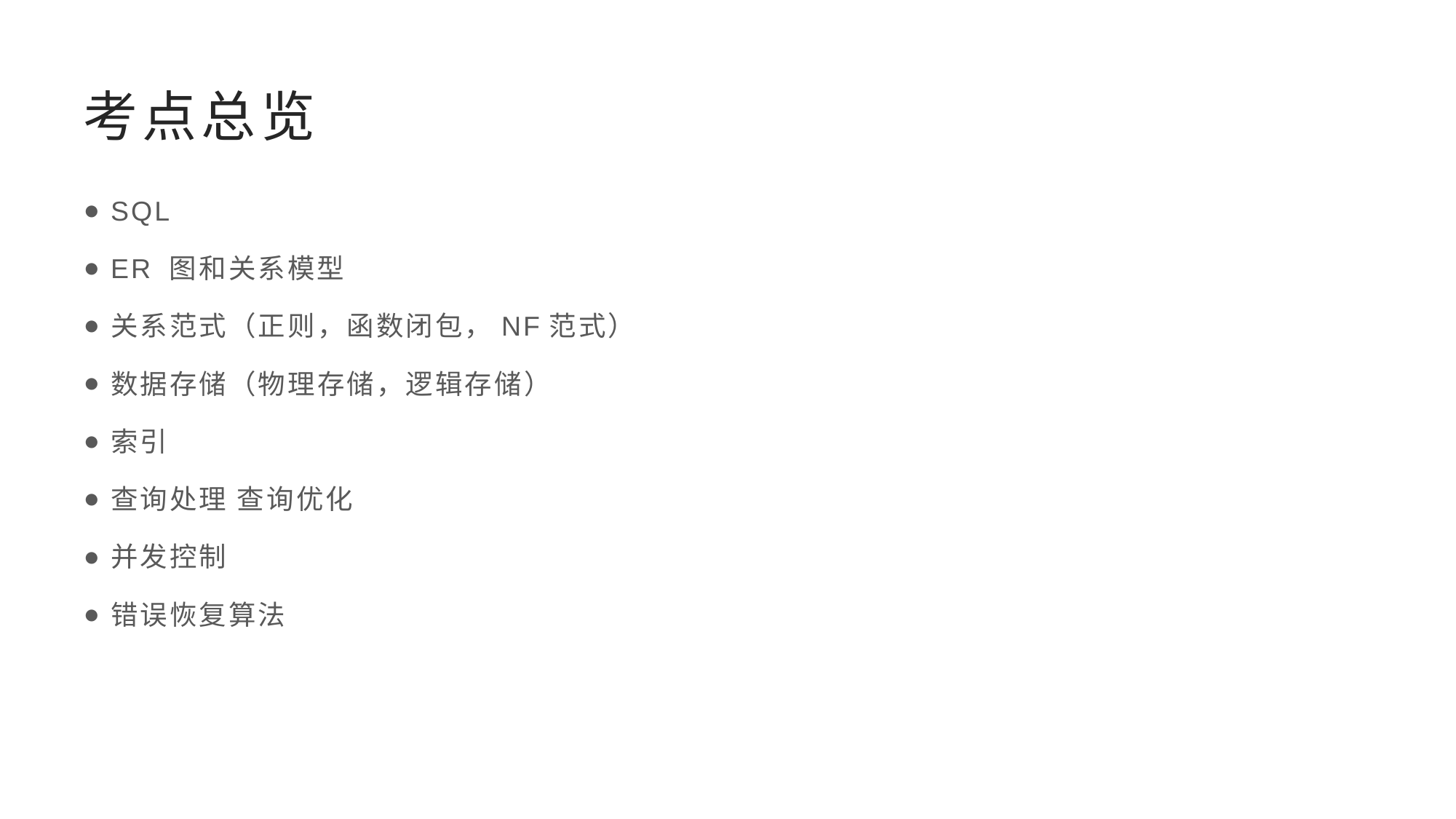

# 考点总览
SQL
ER 图和关系模型
关系范式（正则，函数闭包，NF范式）
数据存储（物理存储，逻辑存储）
索引
查询处理 查询优化
并发控制
错误恢复算法